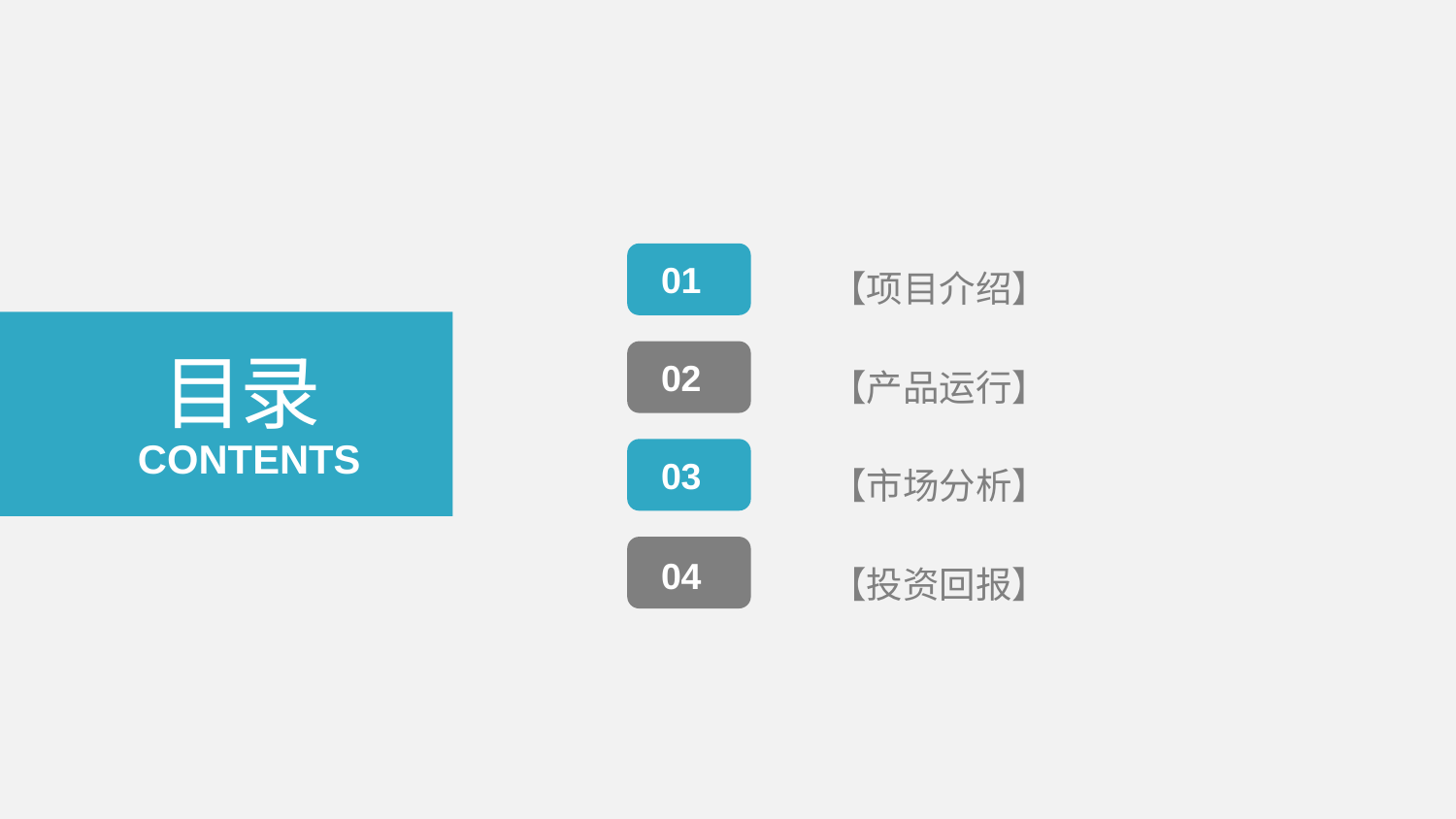

01
【项目介绍】

目录
02
【产品运行】

CONTENTS
03
【市场分析】

04
【投资回报】